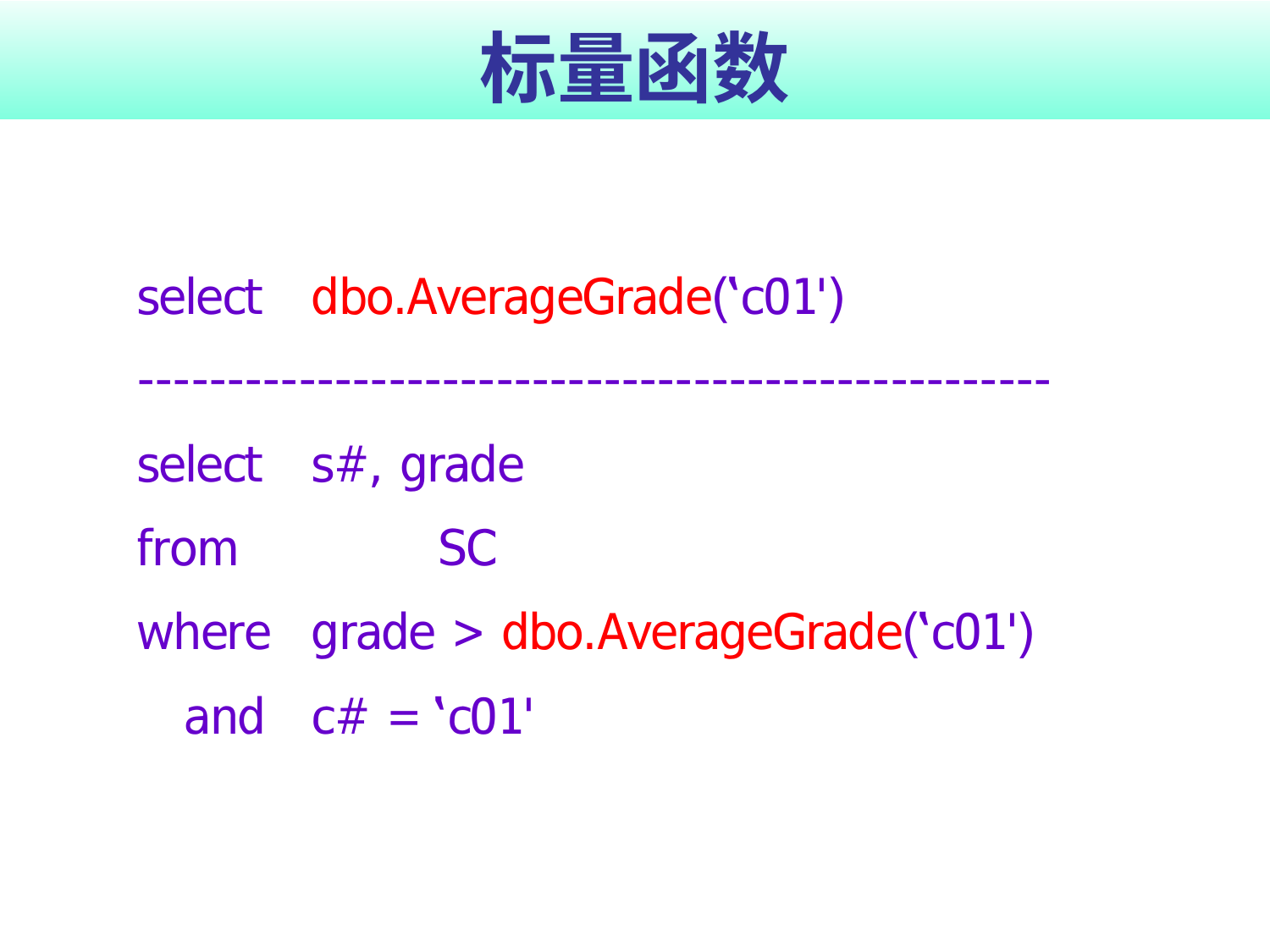

# 标量函数
select 	dbo.AverageGrade(‘c01')
---------------------------------------------------
select 	s#, grade
from 		SC
where 	grade > dbo.AverageGrade(‘c01')
	and 	c# = ‘c01'